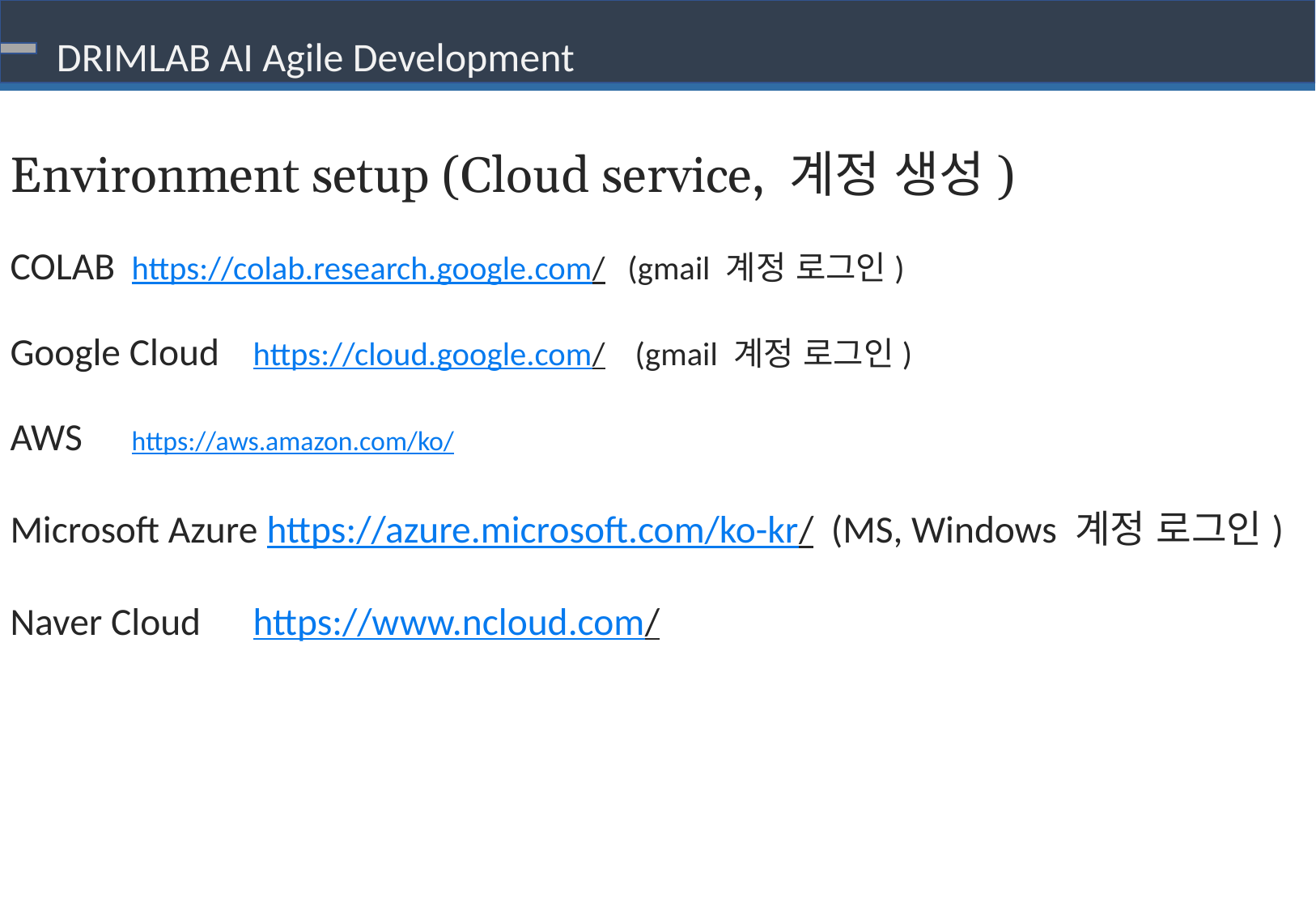

# DRIMLAB AI Agile Development
Environment setup (Cloud service, 계정 생성)
COLAB	https://colab.research.google.com/   (gmail 계정 로그인)

Google Cloud 	https://cloud.google.com/    (gmail 계정 로그인)

AWS	https://aws.amazon.com/ko/

Microsoft Azure https://azure.microsoft.com/ko-kr/  (MS, Windows 계정 로그인)

Naver Cloud	https://www.ncloud.com/